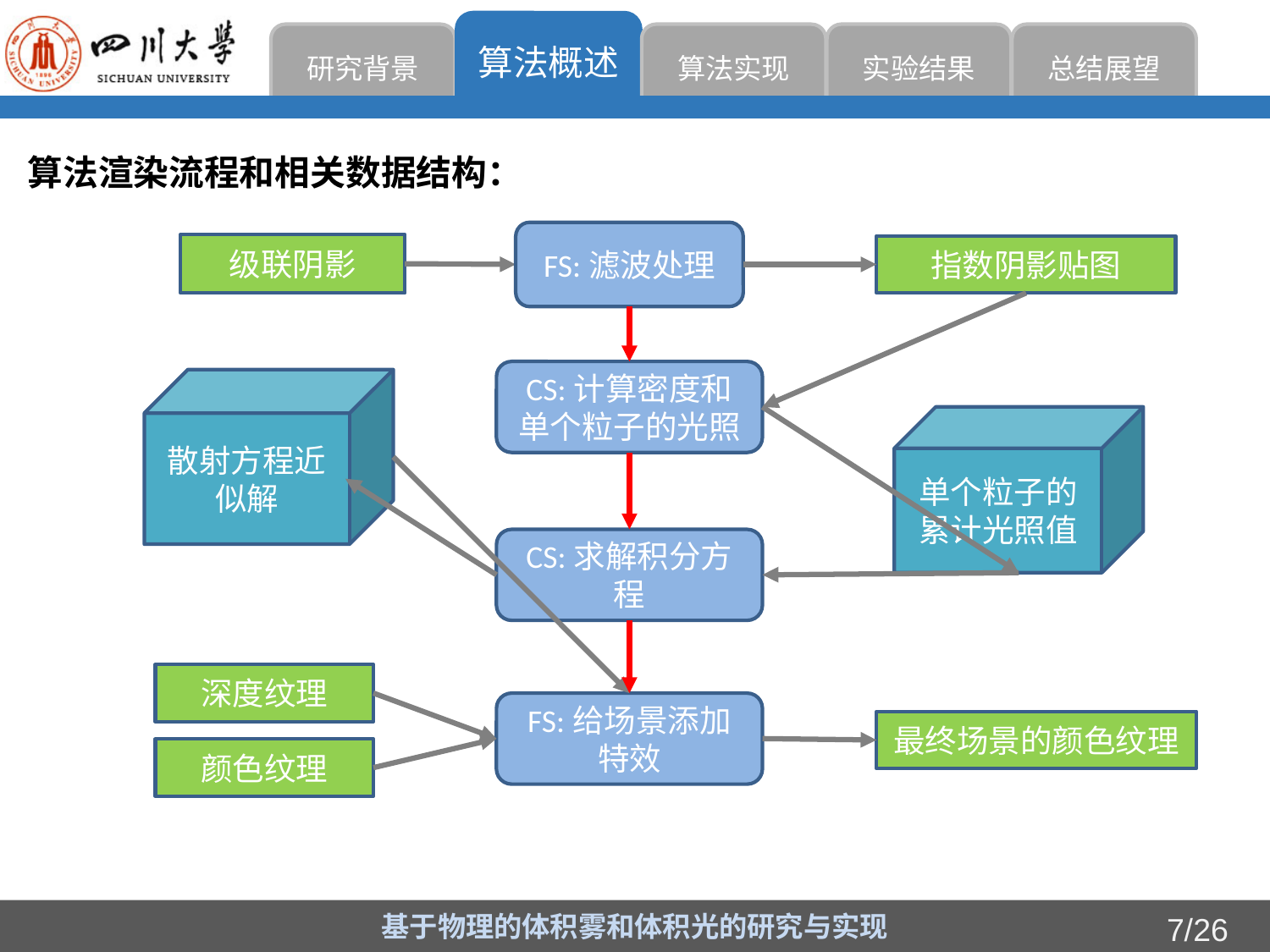

算法概述
实验结果
总结展望
研究背景
算法实现

算法渲染流程和相关数据结构：
FS:滤波处理
级联阴影
指数阴影贴图
CS:计算密度和单个粒子的光照
散射方程近似解
单个粒子的累计光照值
CS:求解积分方程
深度纹理
FS:给场景添加特效
最终场景的颜色纹理
颜色纹理
基于物理的体积雾和体积光的研究与实现
7/26